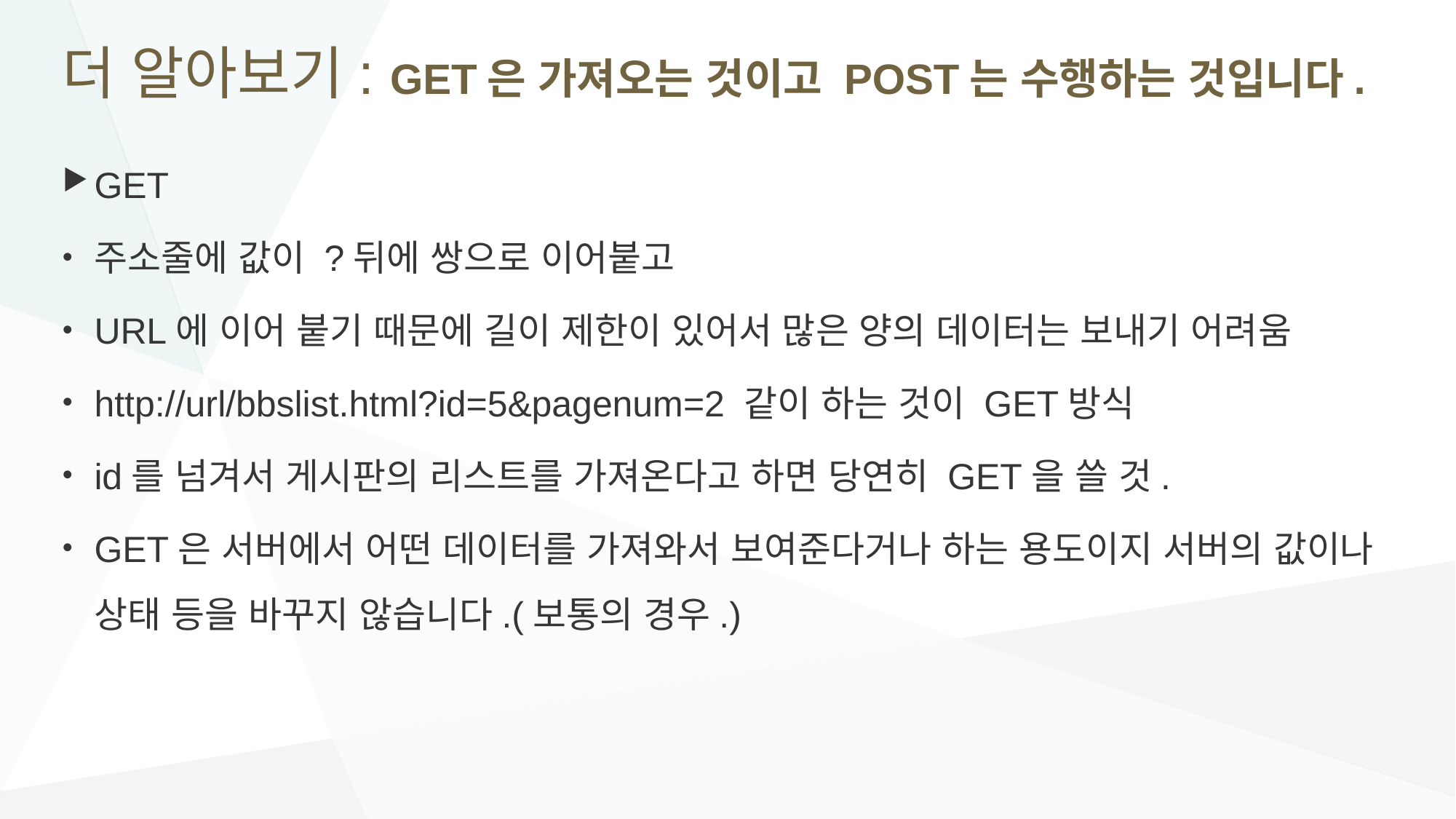

# 더 알아보기: GET은 가져오는 것이고 POST는 수행하는 것입니다.
GET
주소줄에 값이 ?뒤에 쌍으로 이어붙고
URL에 이어 붙기 때문에 길이 제한이 있어서 많은 양의 데이터는 보내기 어려움
http://url/bbslist.html?id=5&pagenum=2 같이 하는 것이 GET방식
id를 넘겨서 게시판의 리스트를 가져온다고 하면 당연히 GET을 쓸 것.
GET은 서버에서 어떤 데이터를 가져와서 보여준다거나 하는 용도이지 서버의 값이나 상태 등을 바꾸지 않습니다.(보통의 경우.)